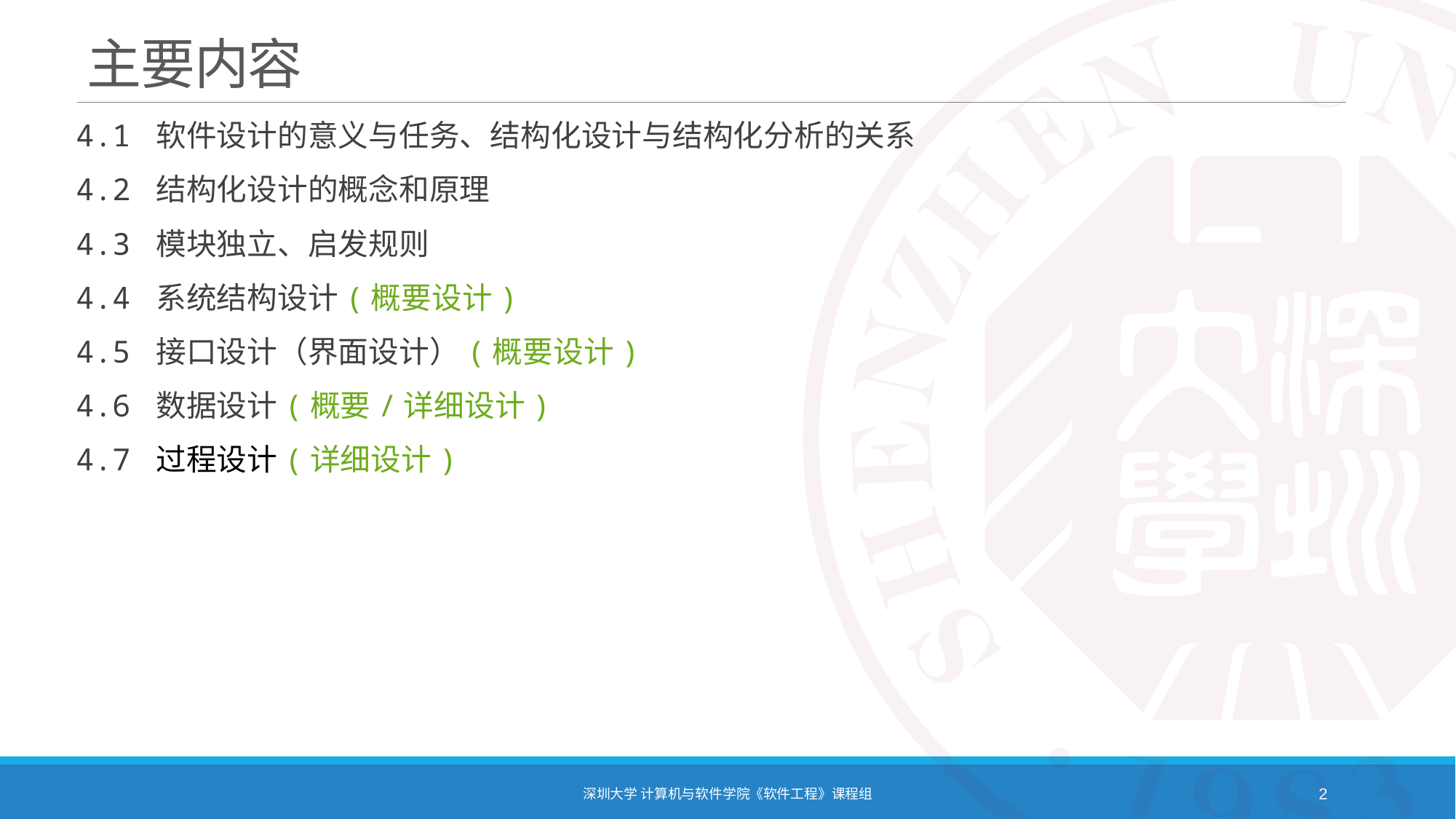

# 主要内容
4.1 软件设计的意义与任务、结构化设计与结构化分析的关系
4.2 结构化设计的概念和原理
4.3 模块独立、启发规则
4.4 系统结构设计(概要设计)
4.5 接口设计（界面设计）(概要设计)
4.6 数据设计(概要/详细设计)
4.7 过程设计(详细设计)

深圳大学 计算机与软件学院《软件工程》课程组
2